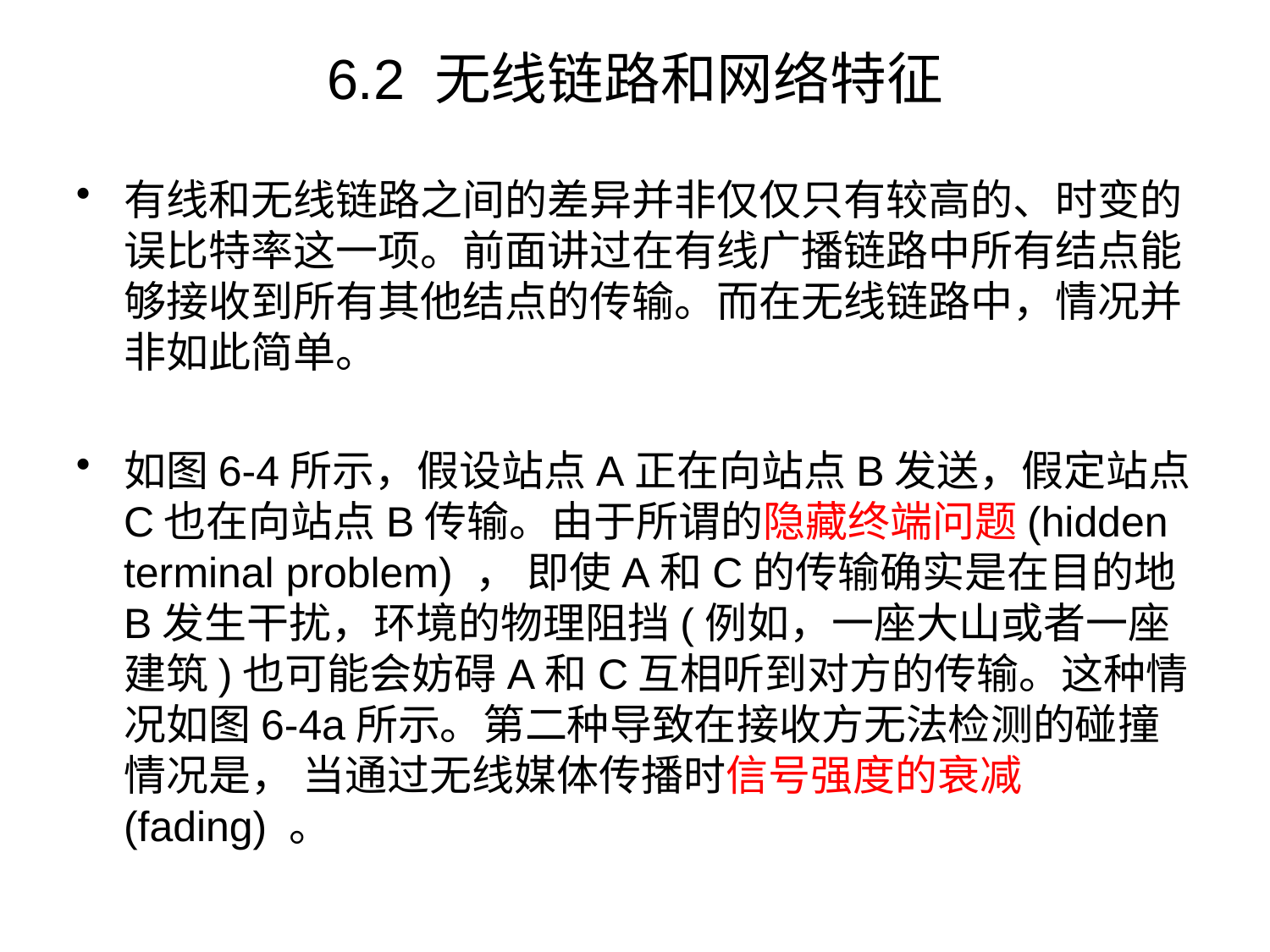

# 6.2 无线链路和网络特征
有线和无线链路之间的差异并非仅仅只有较高的、时变的误比特率这一项。前面讲过在有线广播链路中所有结点能够接收到所有其他结点的传输。而在无线链路中，情况并非如此简单。

如图6-4所示，假设站点A正在向站点B发送，假定站点C也在向站点B传输。由于所谓的隐藏终端问题(hidden terminal problem) ， 即使A和C的传输确实是在目的地B发生干扰，环境的物理阻挡(例如，一座大山或者一座建筑)也可能会妨碍A和C互相听到对方的传输。这种情况如图6-4a所示。第二种导致在接收方无法检测的碰撞情况是， 当通过无线媒体传播时信号强度的衰减(fading) 。